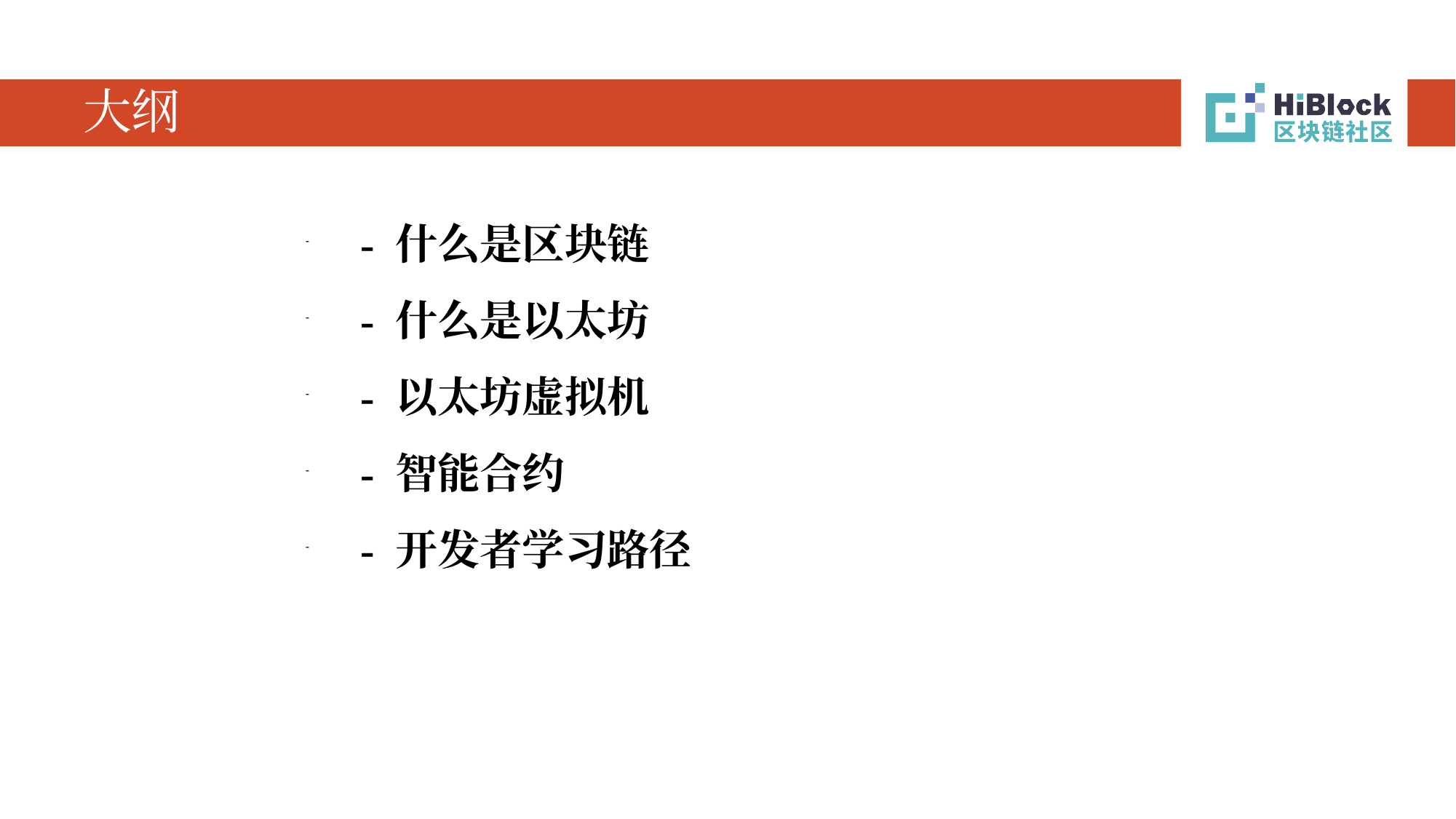

# 大纲
- 什么是区块链
- 什么是以太坊
- 以太坊虚拟机
- 智能合约
- 开发者学习路径